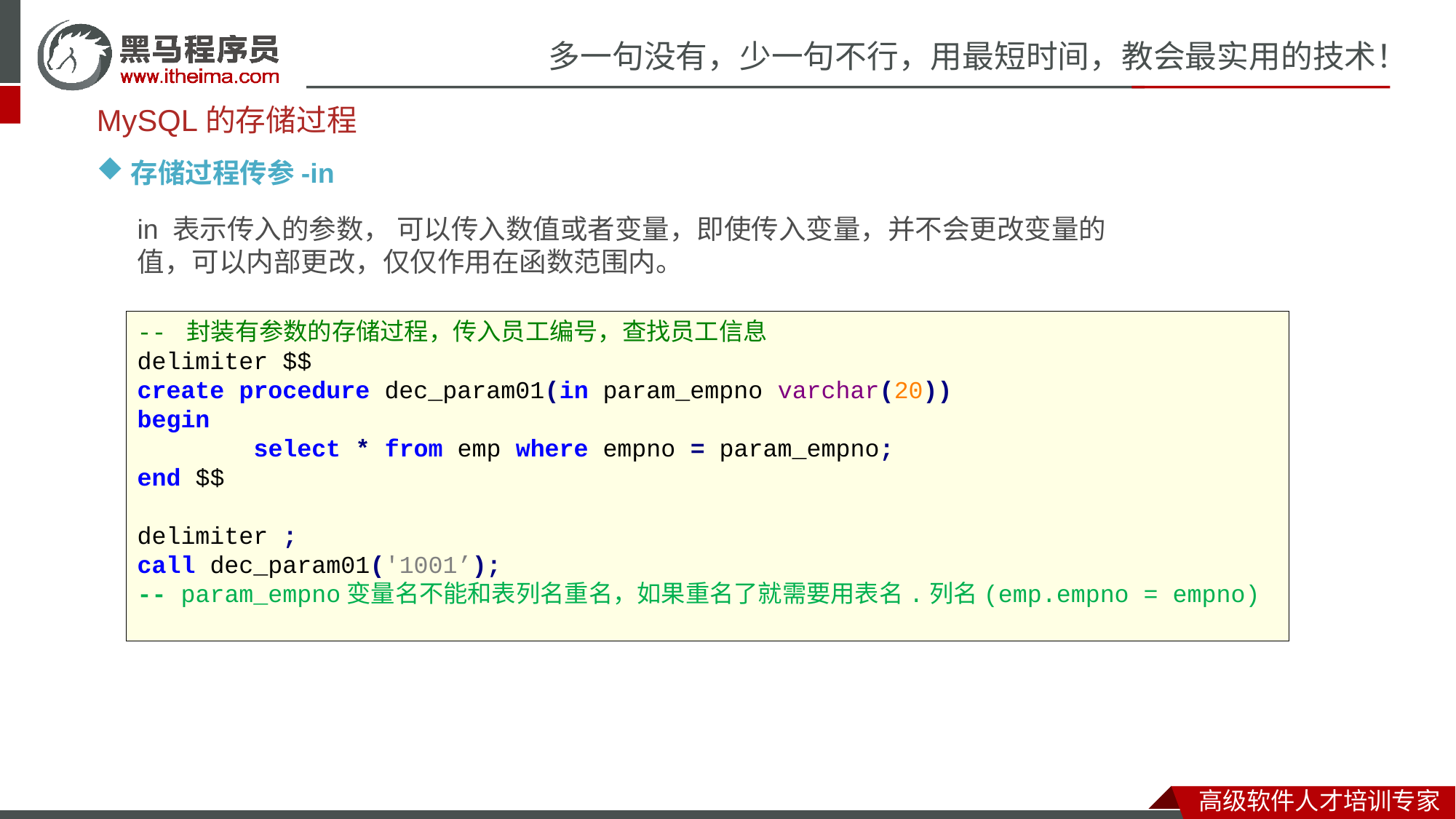

MySQL的存储过程
存储过程传参-in
in 表示传入的参数， 可以传入数值或者变量，即使传入变量，并不会更改变量的值，可以内部更改，仅仅作用在函数范围内。

-- 封装有参数的存储过程，传入员工编号，查找员工信息
delimiter $$
create procedure dec_param01(in param_empno varchar(20))
begin
        select * from emp where empno = param_empno;
end $$

delimiter ;
call dec_param01('1001’);
-- param_empno变量名不能和表列名重名，如果重名了就需要用表名.列名(emp.empno = empno)